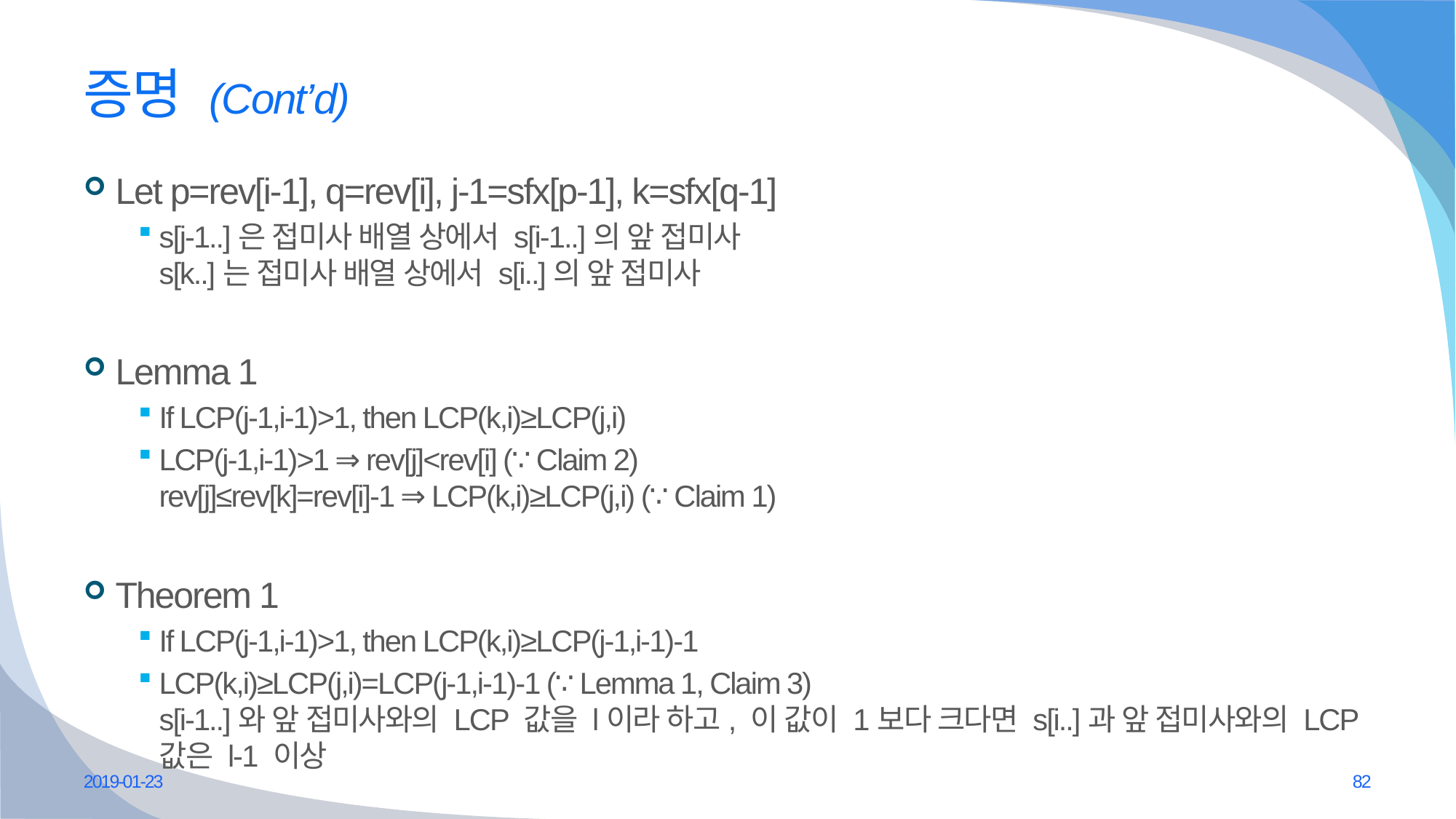

# 증명 (Cont’d)
Let p=rev[i-1], q=rev[i], j-1=sfx[p-1], k=sfx[q-1]
s[j-1..]은 접미사 배열 상에서 s[i-1..]의 앞 접미사
s[k..]는 접미사 배열 상에서 s[i..]의 앞 접미사

Lemma 1
If LCP(j-1,i-1)>1, then LCP(k,i)≥LCP(j,i)
LCP(j-1,i-1)>1 ⇒ rev[j]<rev[i] (∵ Claim 2)
rev[j]≤rev[k]=rev[i]-1 ⇒ LCP(k,i)≥LCP(j,i) (∵ Claim 1)

Theorem 1
If LCP(j-1,i-1)>1, then LCP(k,i)≥LCP(j-1,i-1)-1
LCP(k,i)≥LCP(j,i)=LCP(j-1,i-1)-1 (∵ Lemma 1, Claim 3)
s[i-1..]와 앞 접미사와의 LCP 값을 l이라 하고, 이 값이 1보다 크다면 s[i..]과 앞 접미사와의 LCP 값은 l-1 이상
2019-01-23
82